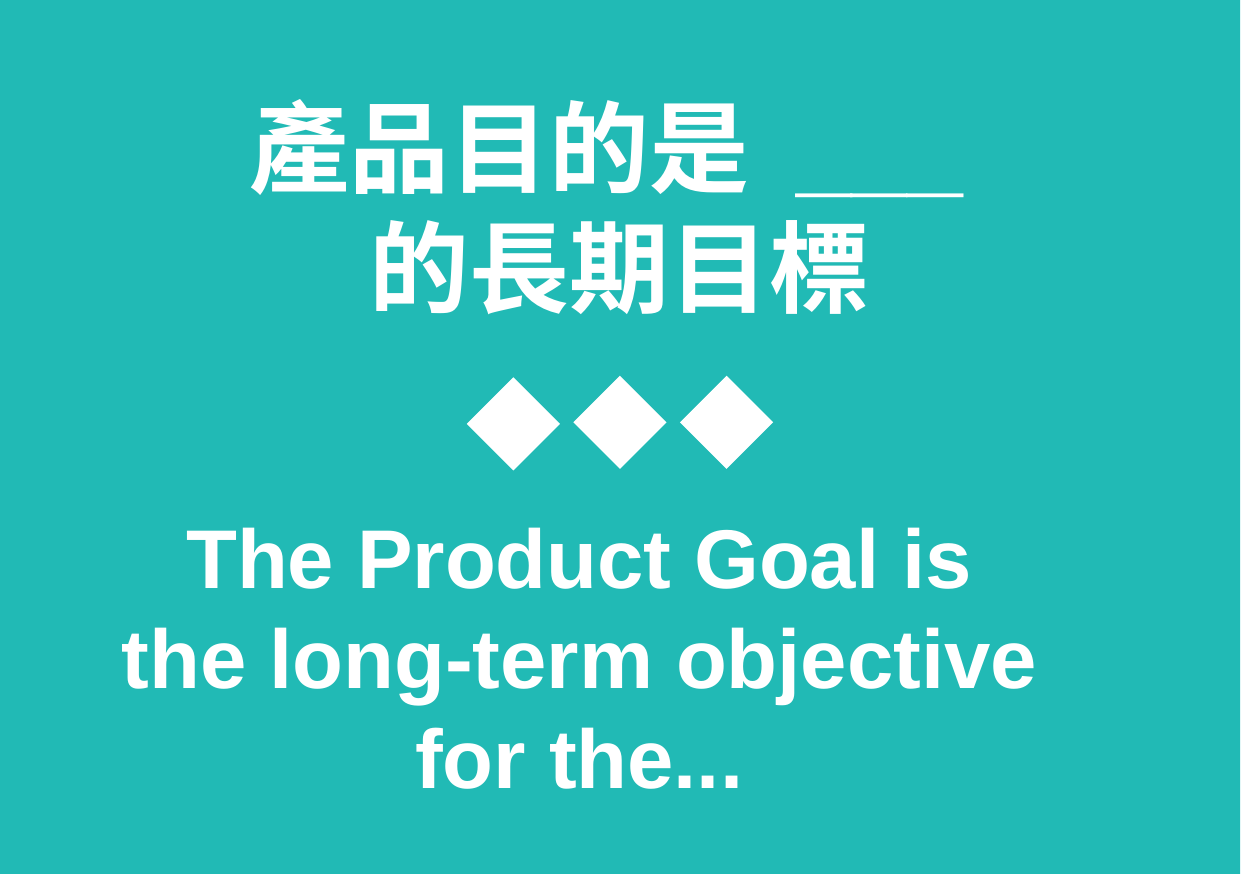

產品目的是 ___
的長期目標

The Product Goal is the long-term objective for the...